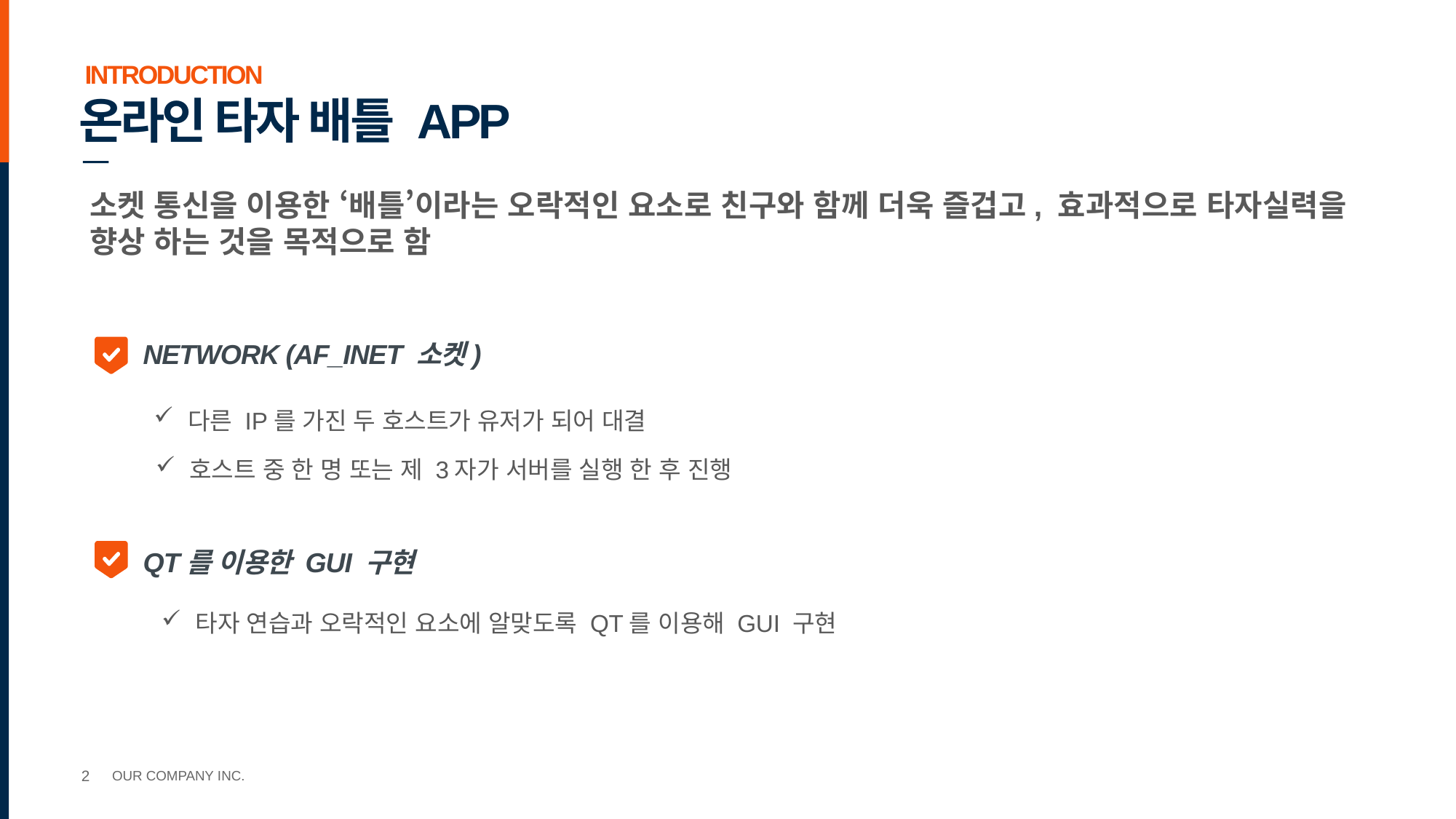

INTRODUCTION
온라인 타자 배틀 APP
소켓 통신을 이용한 ‘배틀’이라는 오락적인 요소로 친구와 함께 더욱 즐겁고, 효과적으로 타자실력을 향상 하는 것을 목적으로 함

NETWORK (AF_INET 소켓)
다른 IP를 가진 두 호스트가 유저가 되어 대결
호스트 중 한 명 또는 제 3자가 서버를 실행 한 후 진행

타자 연습과 오락적인 요소에 알맞도록 QT를 이용해 GUI 구현

QT를 이용한 GUI 구현